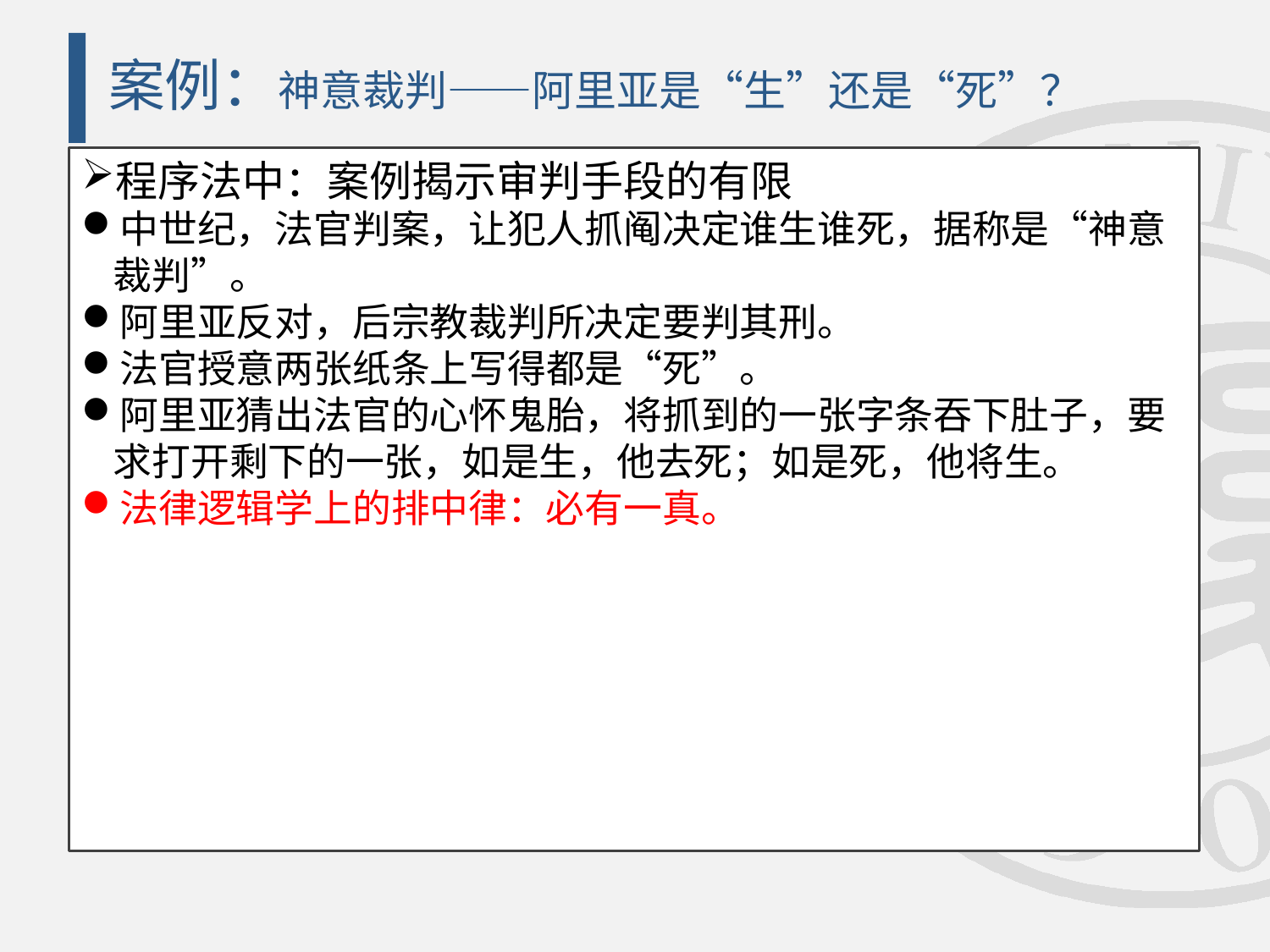

# 案例：神意裁判——阿里亚是“生”还是“死”？
程序法中：案例揭示审判手段的有限
中世纪，法官判案，让犯人抓阄决定谁生谁死，据称是“神意裁判”。
阿里亚反对，后宗教裁判所决定要判其刑。
法官授意两张纸条上写得都是“死”。
阿里亚猜出法官的心怀鬼胎，将抓到的一张字条吞下肚子，要求打开剩下的一张，如是生，他去死；如是死，他将生。
法律逻辑学上的排中律：必有一真。